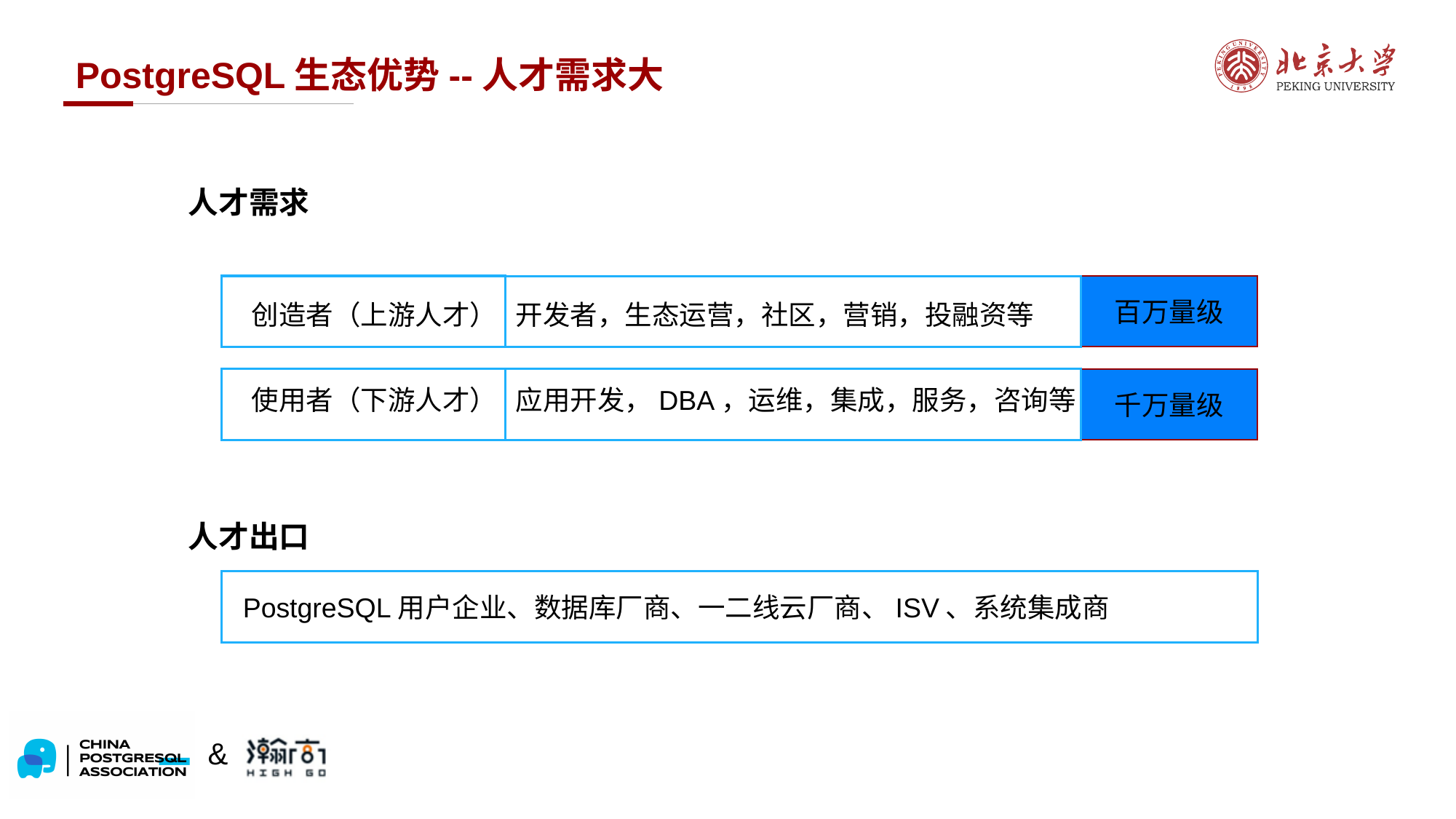

PostgreSQL生态优势--人才需求大
人才需求

百万量级

创造者（上游人才）   开发者，生态运营，社区，营销，投融资等

使用者（下游人才）   应用开发，DBA，运维，集成，服务，咨询等

千万量级
人才出口

PostgreSQL用户企业、数据库厂商、一二线云厂商、ISV、系统集成商